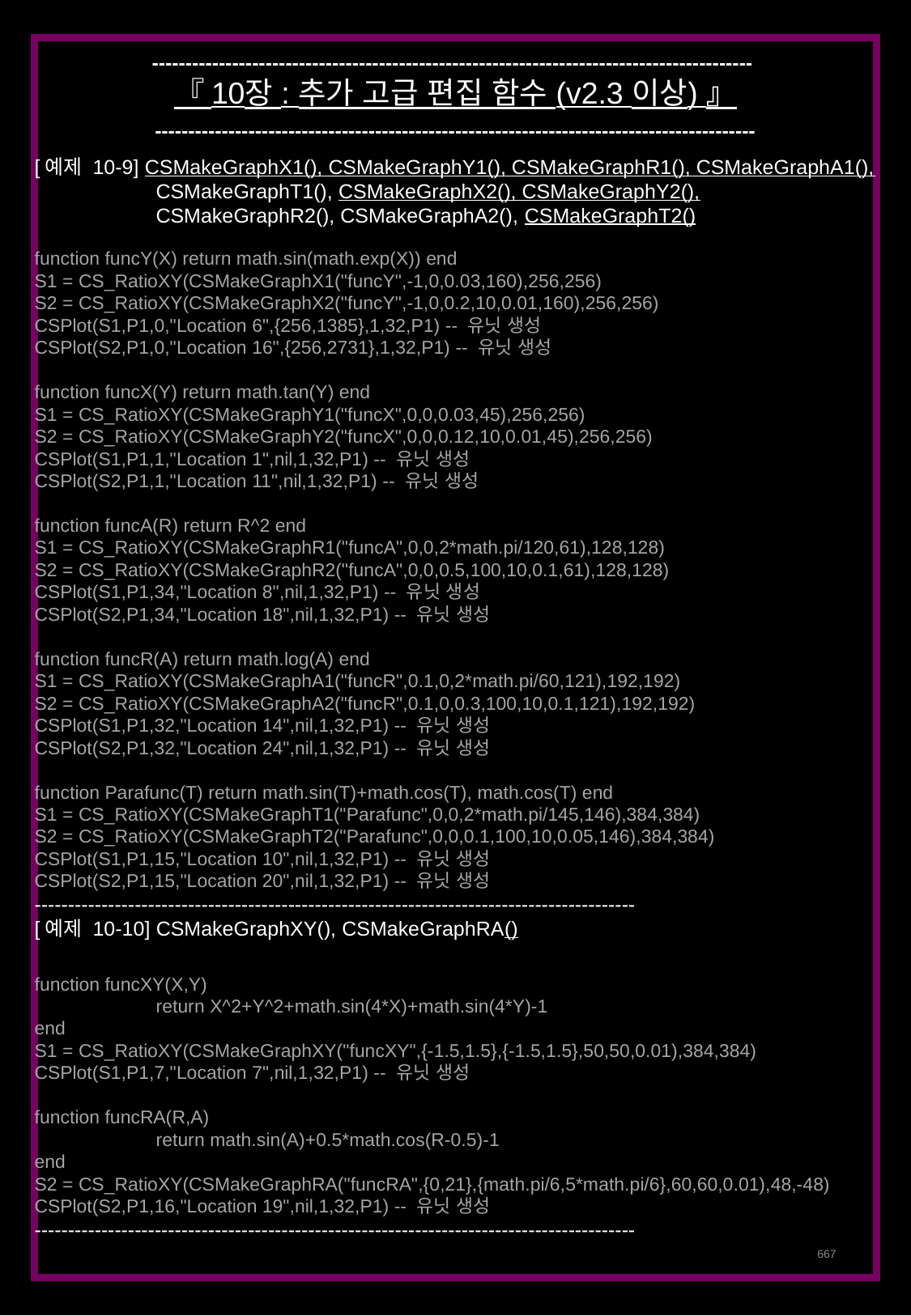

------------------------------------------------------------------------------------------
『 10장 : 추가 고급 편집 함수 (v2.3 이상) 』
------------------------------------------------------------------------------------------
[예제 10-9] CSMakeGraphX1(), CSMakeGraphY1(), CSMakeGraphR1(), CSMakeGraphA1(),
	CSMakeGraphT1(), CSMakeGraphX2(), CSMakeGraphY2(),
	CSMakeGraphR2(), CSMakeGraphA2(), CSMakeGraphT2()

function funcY(X) return math.sin(math.exp(X)) end
S1 = CS_RatioXY(CSMakeGraphX1("funcY",-1,0,0.03,160),256,256)
S2 = CS_RatioXY(CSMakeGraphX2("funcY",-1,0,0.2,10,0.01,160),256,256)
CSPlot(S1,P1,0,"Location 6",{256,1385},1,32,P1) -- 유닛 생성
CSPlot(S2,P1,0,"Location 16",{256,2731},1,32,P1) -- 유닛 생성

function funcX(Y) return math.tan(Y) end
S1 = CS_RatioXY(CSMakeGraphY1("funcX",0,0,0.03,45),256,256)
S2 = CS_RatioXY(CSMakeGraphY2("funcX",0,0,0.12,10,0.01,45),256,256)
CSPlot(S1,P1,1,"Location 1",nil,1,32,P1) -- 유닛 생성
CSPlot(S2,P1,1,"Location 11",nil,1,32,P1) -- 유닛 생성

function funcA(R) return R^2 end
S1 = CS_RatioXY(CSMakeGraphR1("funcA",0,0,2*math.pi/120,61),128,128)
S2 = CS_RatioXY(CSMakeGraphR2("funcA",0,0,0.5,100,10,0.1,61),128,128)
CSPlot(S1,P1,34,"Location 8",nil,1,32,P1) -- 유닛 생성
CSPlot(S2,P1,34,"Location 18",nil,1,32,P1) -- 유닛 생성

function funcR(A) return math.log(A) end
S1 = CS_RatioXY(CSMakeGraphA1("funcR",0.1,0,2*math.pi/60,121),192,192)
S2 = CS_RatioXY(CSMakeGraphA2("funcR",0.1,0,0.3,100,10,0.1,121),192,192)
CSPlot(S1,P1,32,"Location 14",nil,1,32,P1) -- 유닛 생성
CSPlot(S2,P1,32,"Location 24",nil,1,32,P1) -- 유닛 생성

function Parafunc(T) return math.sin(T)+math.cos(T), math.cos(T) end
S1 = CS_RatioXY(CSMakeGraphT1("Parafunc",0,0,2*math.pi/145,146),384,384)
S2 = CS_RatioXY(CSMakeGraphT2("Parafunc",0,0,0.1,100,10,0.05,146),384,384)
CSPlot(S1,P1,15,"Location 10",nil,1,32,P1) -- 유닛 생성
CSPlot(S2,P1,15,"Location 20",nil,1,32,P1) -- 유닛 생성
------------------------------------------------------------------------------------------
[예제 10-10] CSMakeGraphXY(), CSMakeGraphRA()

function funcXY(X,Y)
	return X^2+Y^2+math.sin(4*X)+math.sin(4*Y)-1
end
S1 = CS_RatioXY(CSMakeGraphXY("funcXY",{-1.5,1.5},{-1.5,1.5},50,50,0.01),384,384)
CSPlot(S1,P1,7,"Location 7",nil,1,32,P1) -- 유닛 생성

function funcRA(R,A)
	return math.sin(A)+0.5*math.cos(R-0.5)-1
end
S2 = CS_RatioXY(CSMakeGraphRA("funcRA",{0,21},{math.pi/6,5*math.pi/6},60,60,0.01),48,-48)
CSPlot(S2,P1,16,"Location 19",nil,1,32,P1) -- 유닛 생성
------------------------------------------------------------------------------------------
667